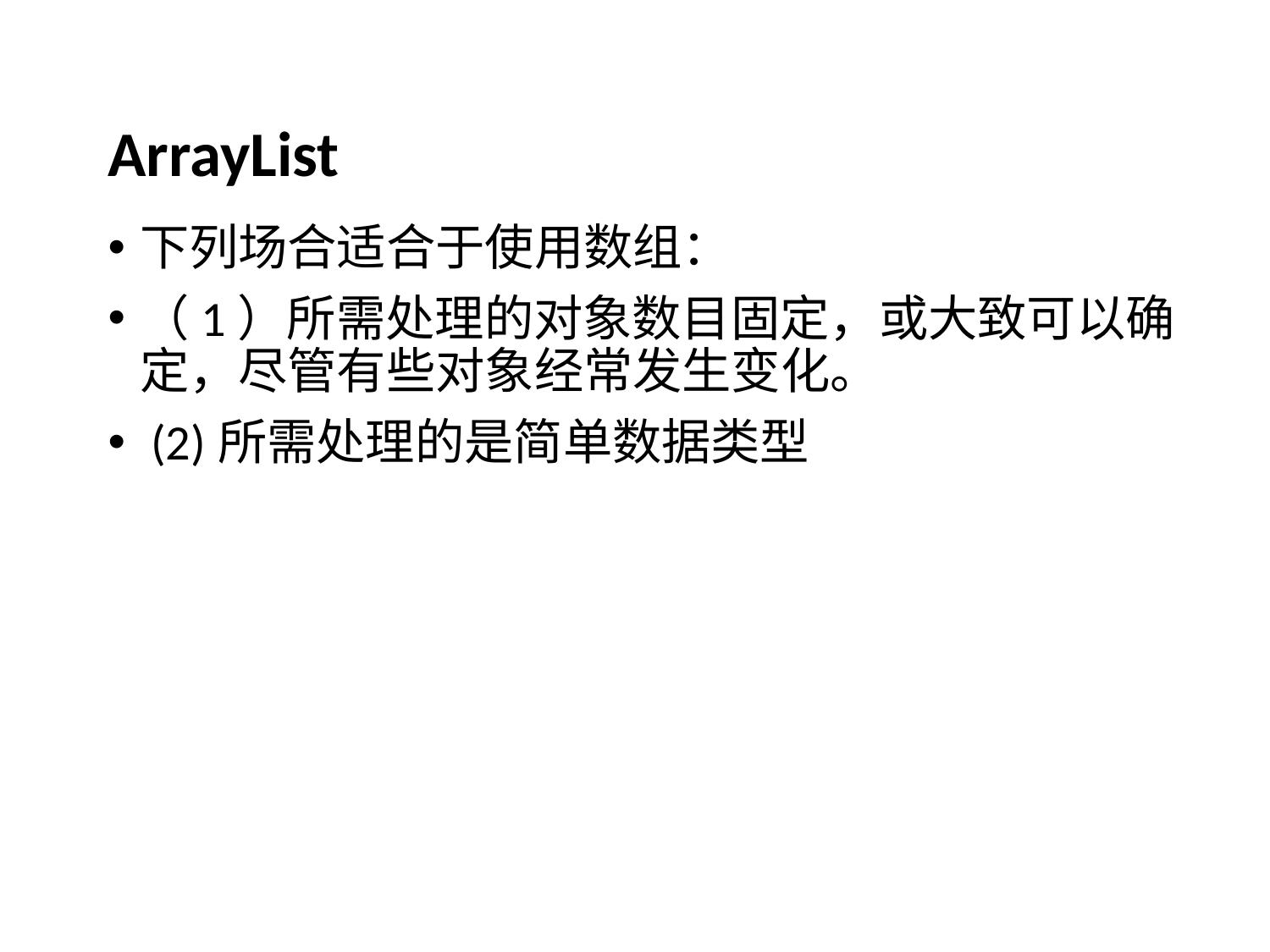

# ArrayList
下列场合适合于使用数组：
（1）所需处理的对象数目固定，或大致可以确定，尽管有些对象经常发生变化。
 (2)所需处理的是简单数据类型